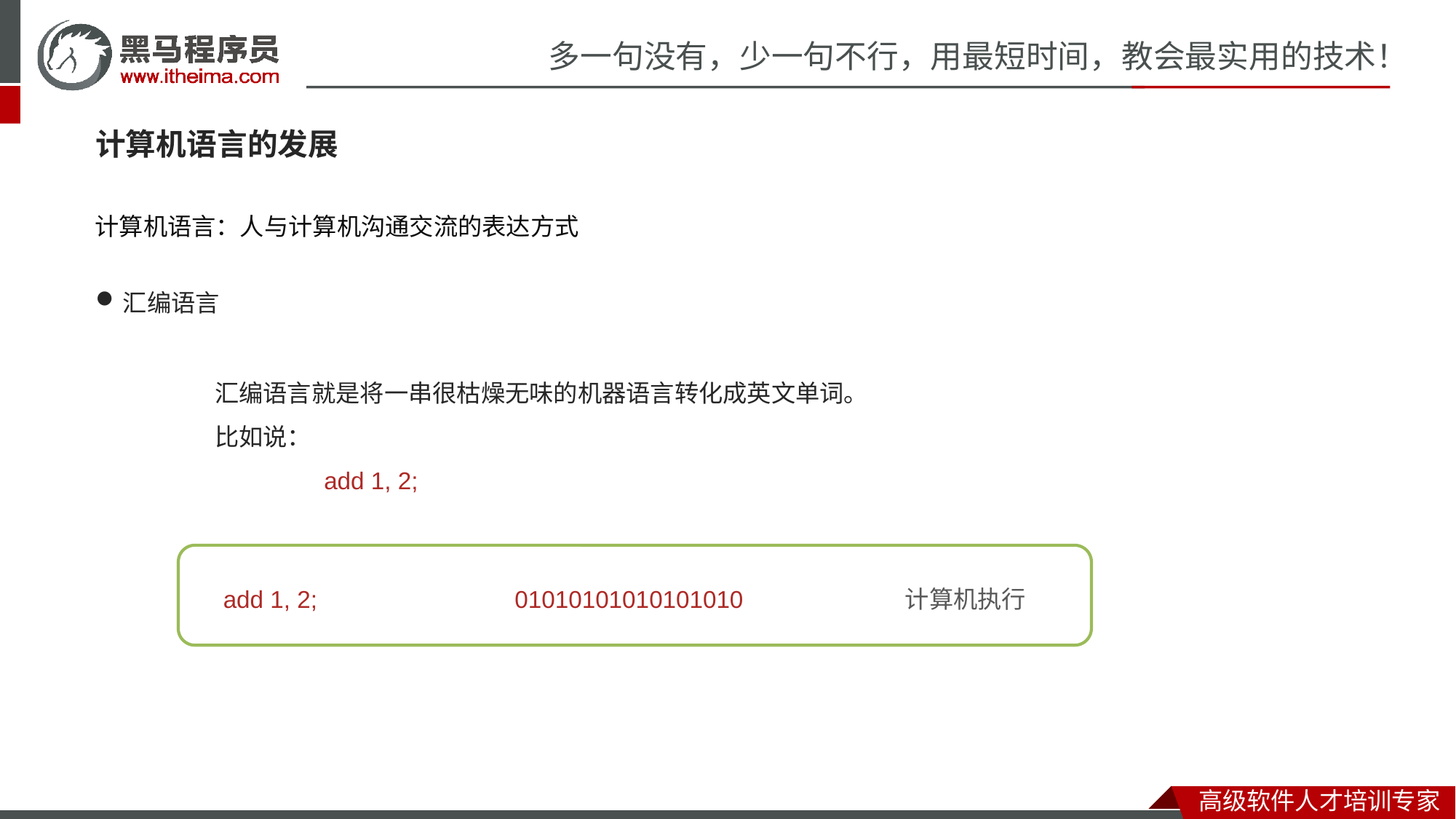

计算机语言的发展
计算机语言：人与计算机沟通交流的表达方式
汇编语言
汇编语言就是将一串很枯燥无味的机器语言转化成英文单词。
比如说：
	add 1, 2;

add 1, 2;
计算机执行
01010101010101010